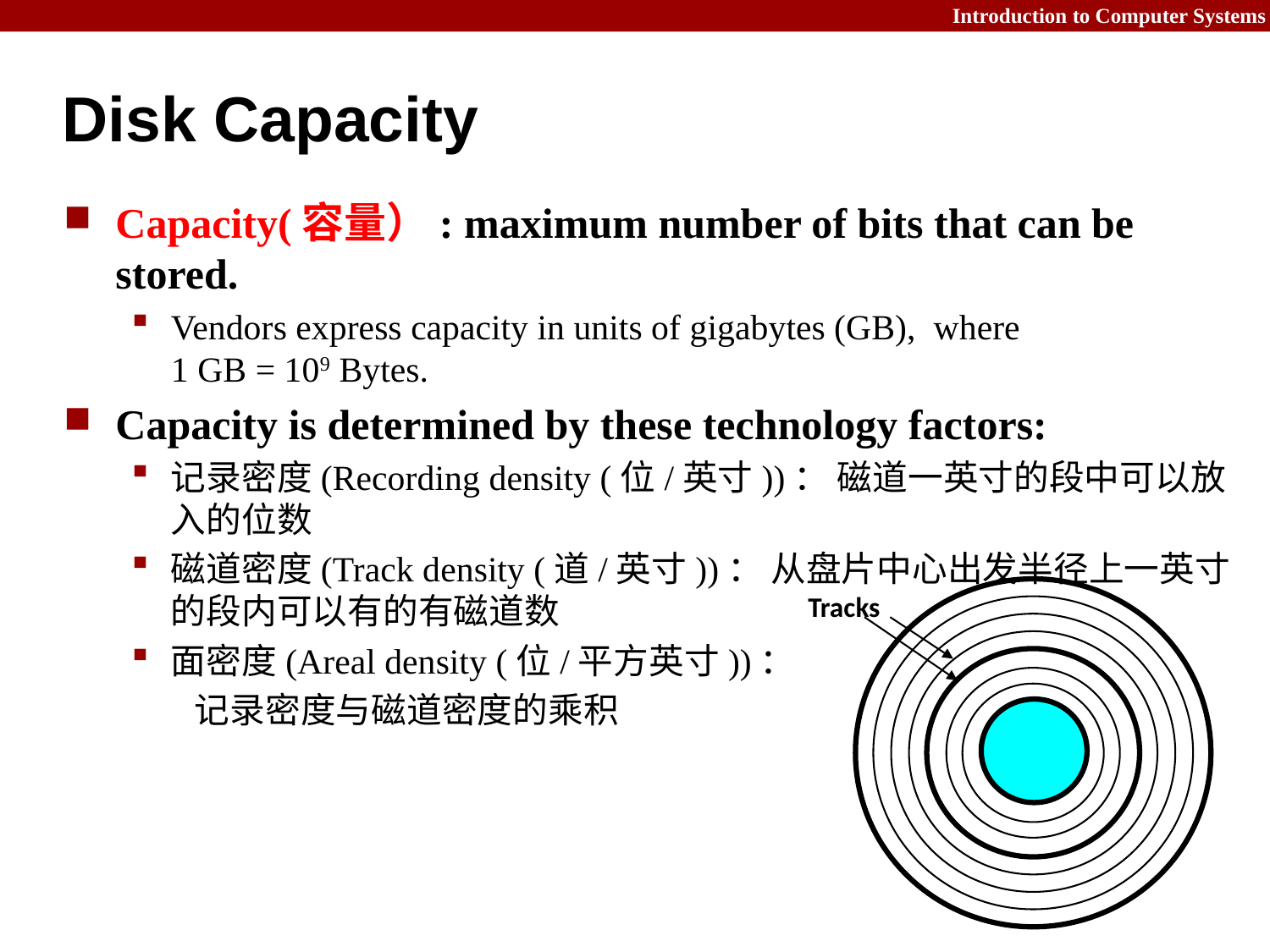

# Disk Capacity
Capacity(容量）: maximum number of bits that can be stored.
Vendors express capacity in units of gigabytes (GB),  where
1 GB = 109 Bytes.
Capacity is determined by these technology factors:
记录密度(Recording density (位/英寸))： 磁道一英寸的段中可以放入的位数
磁道密度(Track density (道/英寸))： 从盘片中心出发半径上一英寸的段内可以有的有磁道数
面密度(Areal density (位/平方英寸))：
       记录密度与磁道密度的乘积

Tracks